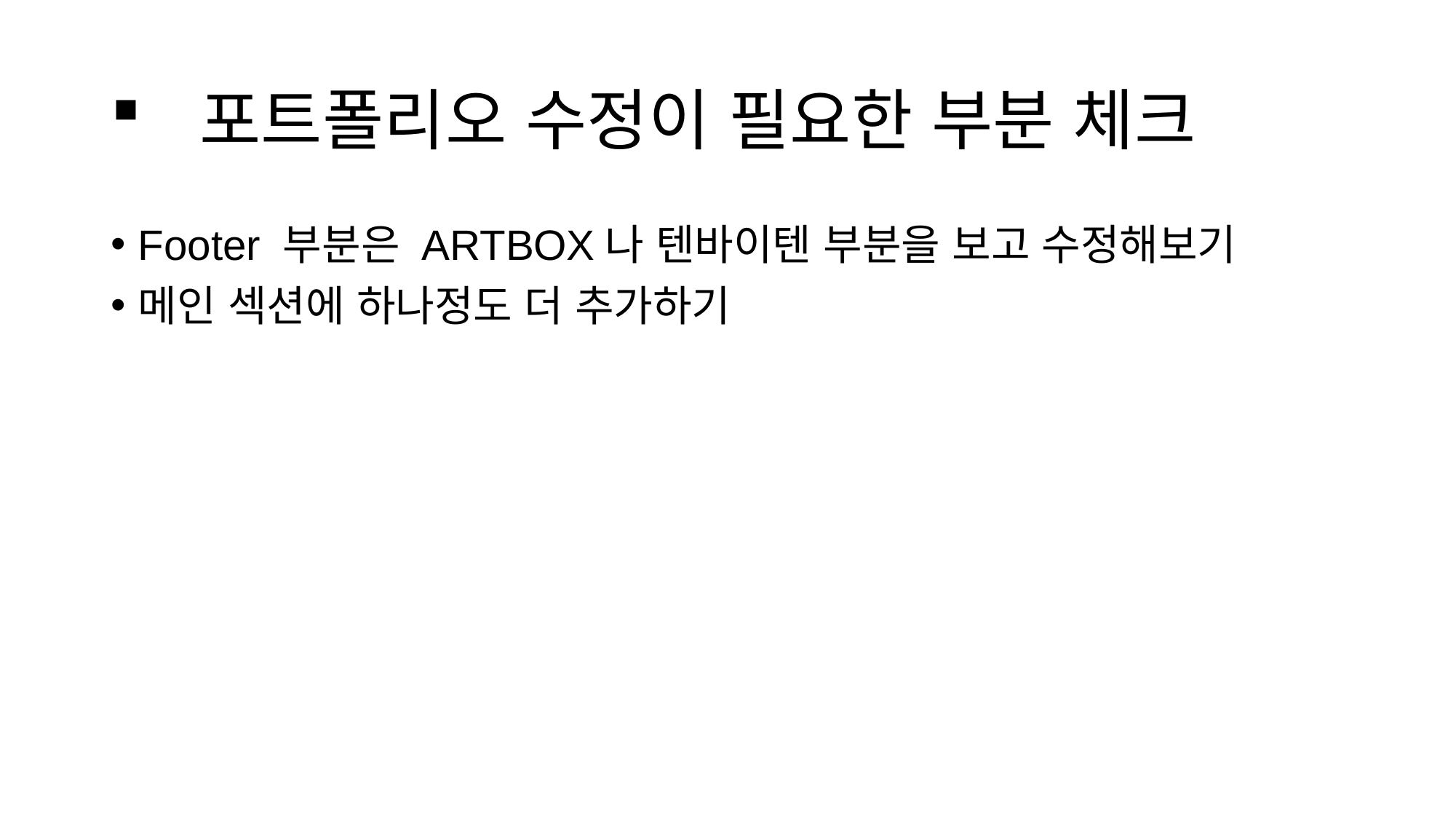

# 포트폴리오 수정이 필요한 부분 체크
Footer 부분은 ARTBOX나 텐바이텐 부분을 보고 수정해보기
메인 섹션에 하나정도 더 추가하기